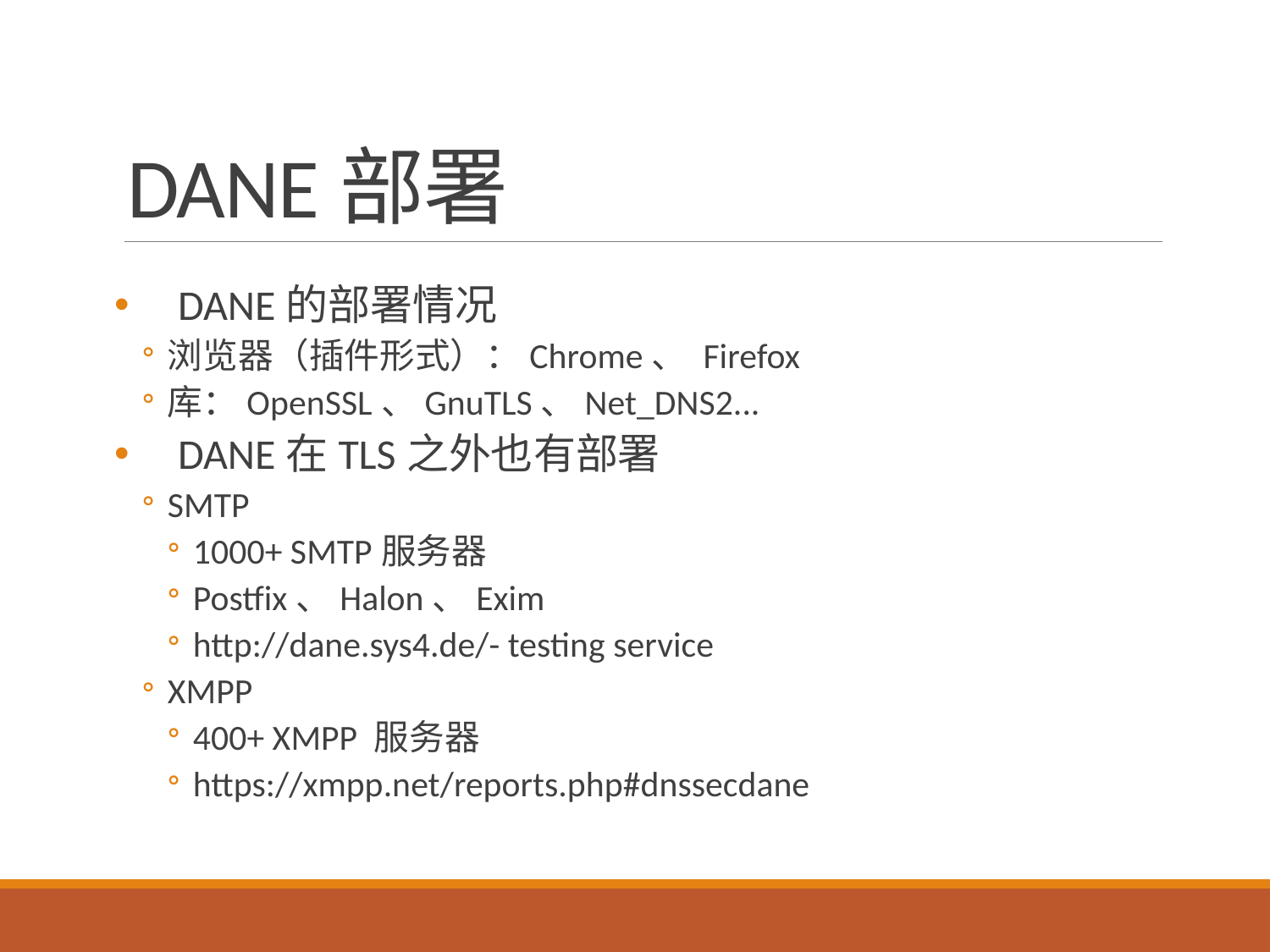

# DANE部署
DANE的部署情况
浏览器（插件形式）：Chrome、 Firefox
库：OpenSSL、GnuTLS、Net_DNS2...
DANE在TLS之外也有部署
SMTP
1000+ SMTP服务器
Postfix、Halon、Exim
http://dane.sys4.de/- testing service
XMPP
400+ XMPP 服务器
https://xmpp.net/reports.php#dnssecdane